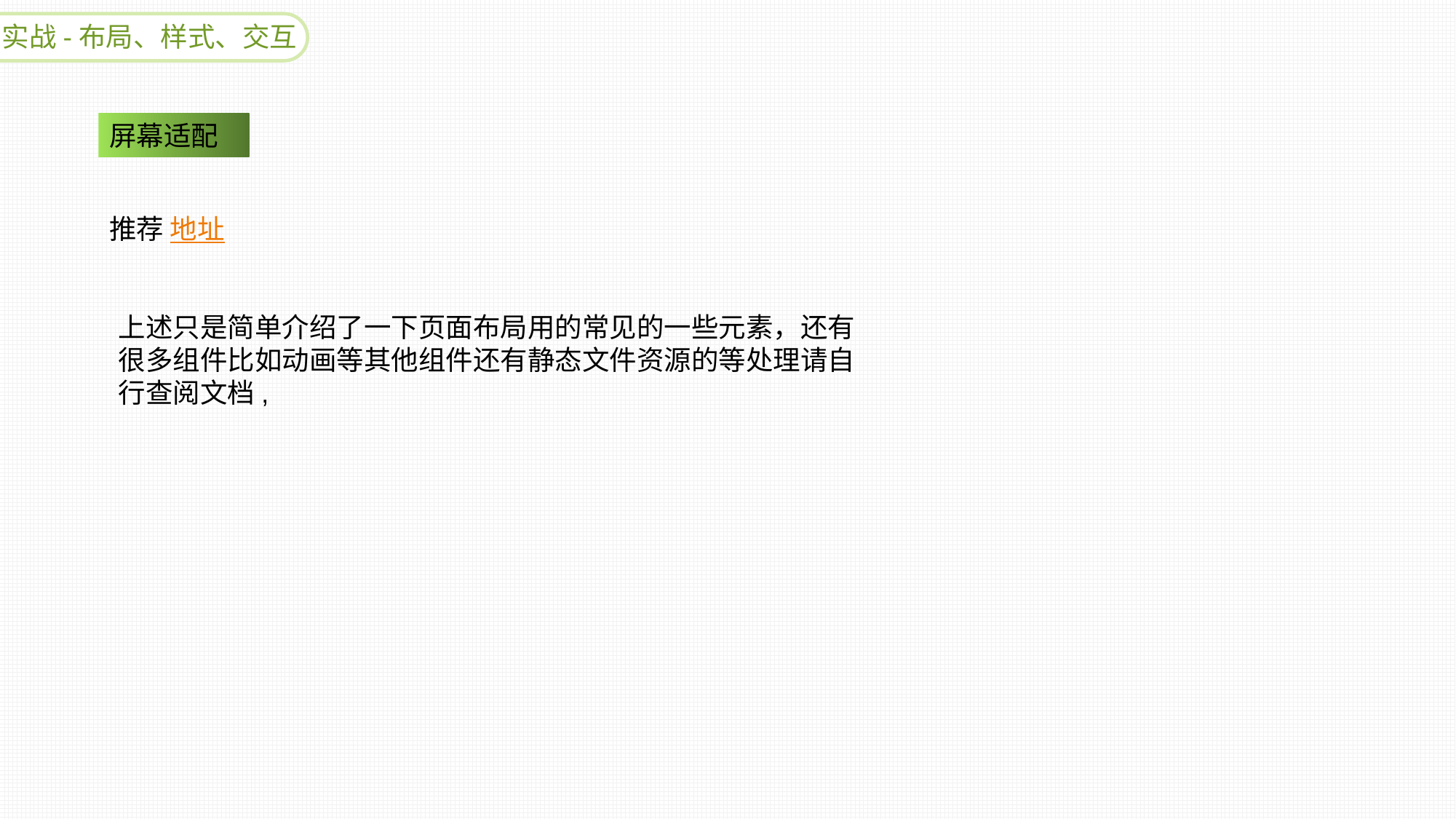

实战-布局、样式、交互
屏幕适配
推荐 地址
上述只是简单介绍了一下页面布局用的常见的一些元素，还有很多组件比如动画等其他组件还有静态文件资源的等处理请自行查阅文档,